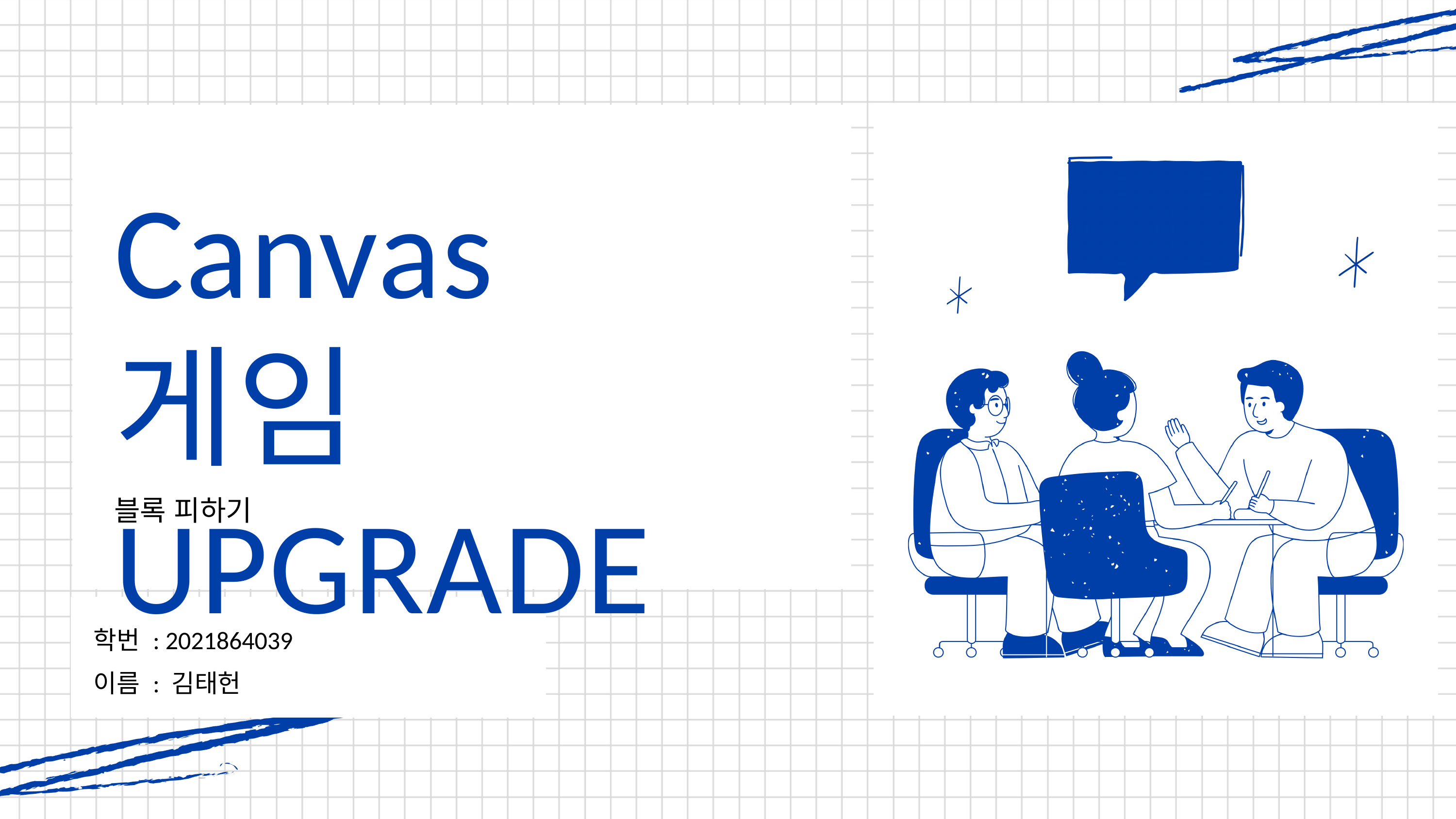

Canvas 게임 UPGRADE
블록 피하기

학번 : 2021864039

이름 : 김태헌